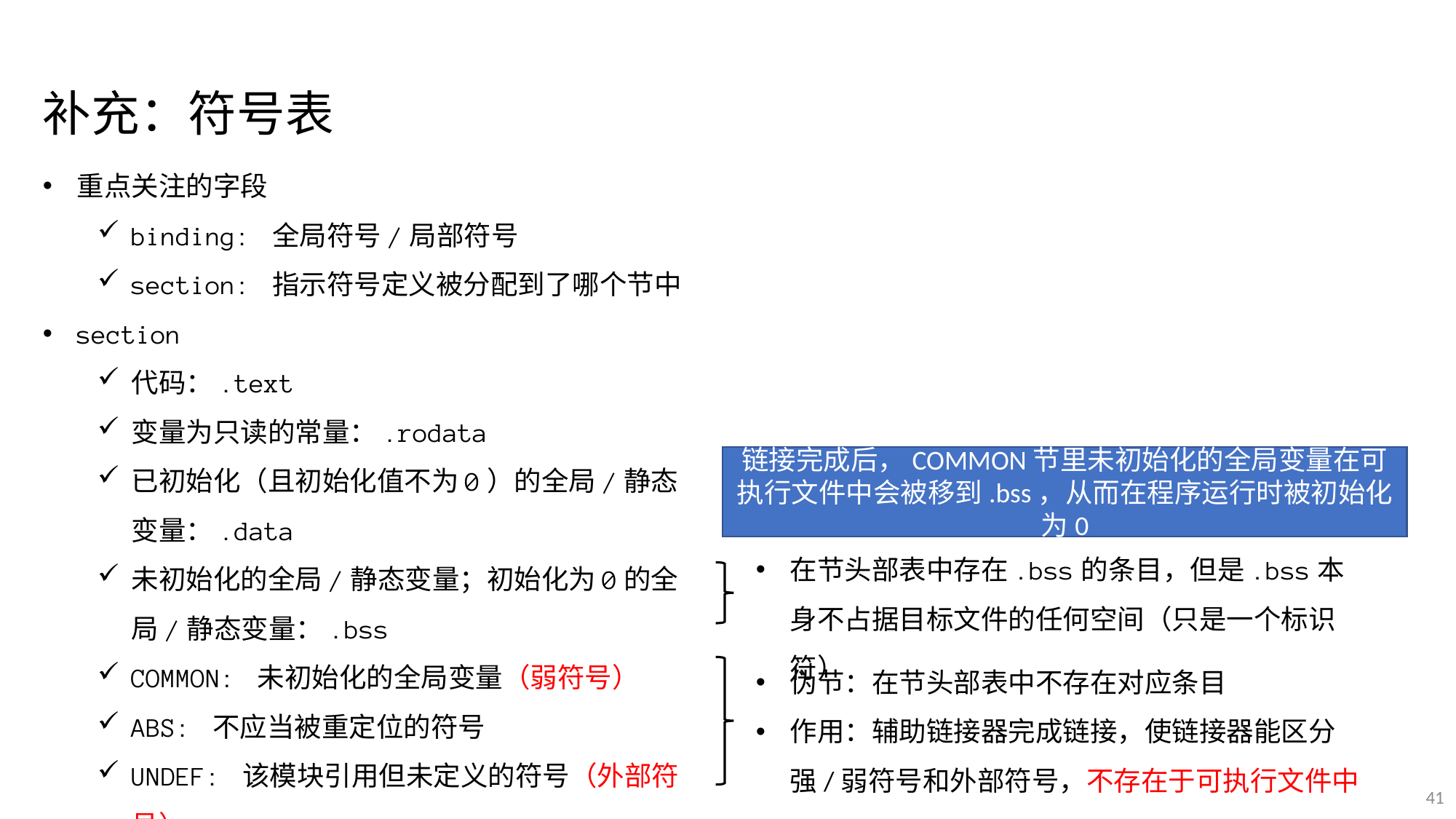

补充：符号表
重点关注的字段
binding: 全局符号/局部符号
section: 指示符号定义被分配到了哪个节中
section
代码：.text
变量为只读的常量：.rodata
已初始化（且初始化值不为0）的全局/静态变量：.data
未初始化的全局/静态变量；初始化为0的全局/静态变量：.bss
COMMON: 未初始化的全局变量（弱符号）
ABS: 不应当被重定位的符号
UNDEF: 该模块引用但未定义的符号（外部符号）
链接完成后，COMMON节里未初始化的全局变量在可执行文件中会被移到.bss，从而在程序运行时被初始化为0
在节头部表中存在.bss的条目，但是.bss本身不占据目标文件的任何空间（只是一个标识符）

伪节：在节头部表中不存在对应条目
作用：辅助链接器完成链接，使链接器能区分强/弱符号和外部符号，不存在于可执行文件中

41